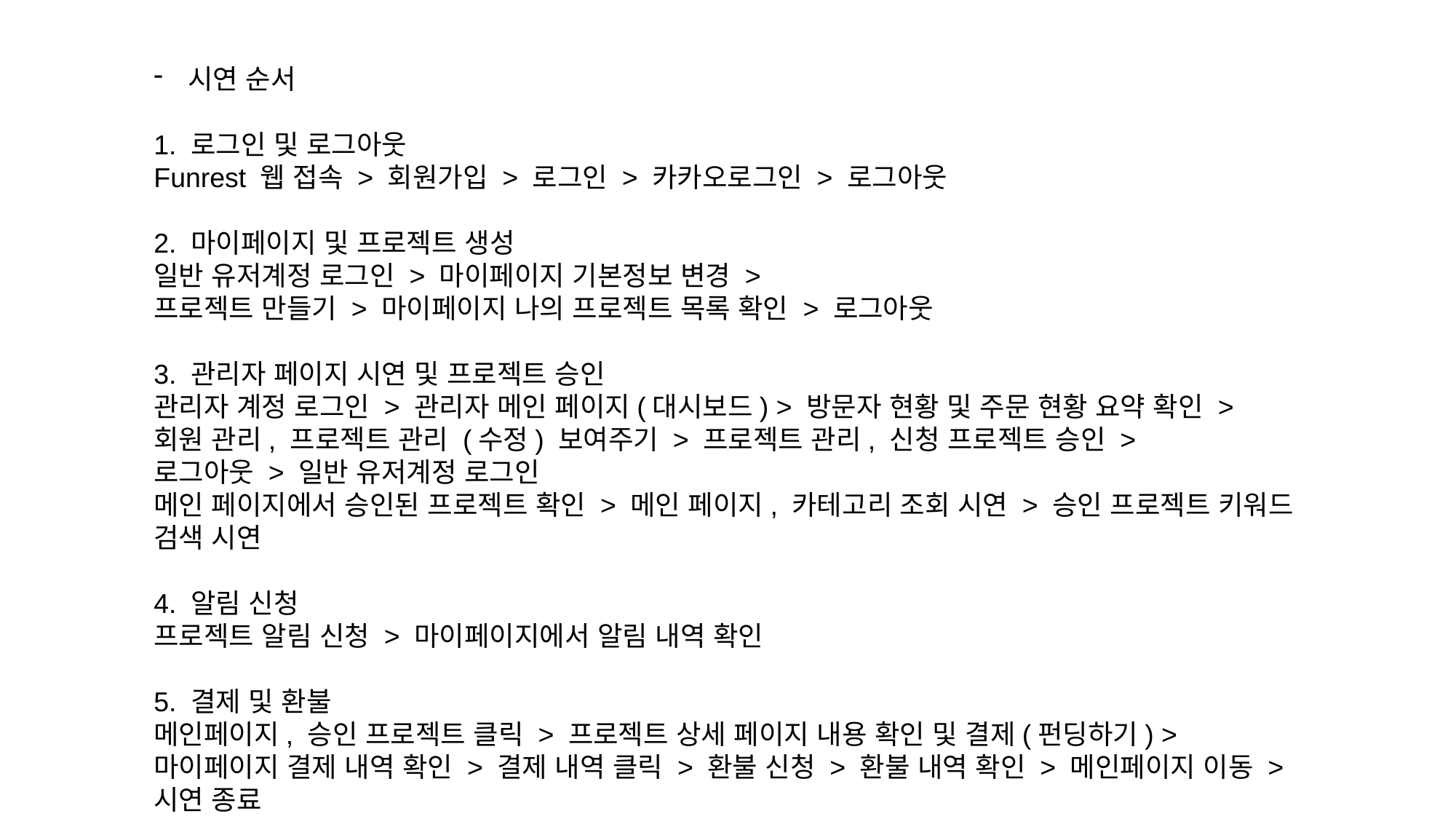

시연 순서

1. 로그인 및 로그아웃
Funrest 웹 접속 > 회원가입 > 로그인 > 카카오로그인 > 로그아웃
2. 마이페이지 및 프로젝트 생성
일반 유저계정 로그인 > 마이페이지 기본정보 변경 >
프로젝트 만들기 > 마이페이지 나의 프로젝트 목록 확인 > 로그아웃
3. 관리자 페이지 시연 및 프로젝트 승인
관리자 계정 로그인 > 관리자 메인 페이지(대시보드) > 방문자 현황 및 주문 현황 요약 확인 >
회원 관리, 프로젝트 관리 (수정) 보여주기 > 프로젝트 관리, 신청 프로젝트 승인 >
로그아웃 > 일반 유저계정 로그인
메인 페이지에서 승인된 프로젝트 확인 > 메인 페이지, 카테고리 조회 시연 > 승인 프로젝트 키워드 검색 시연
4. 알림 신청
프로젝트 알림 신청 > 마이페이지에서 알림 내역 확인
5. 결제 및 환불
메인페이지, 승인 프로젝트 클릭 > 프로젝트 상세 페이지 내용 확인 및 결제(펀딩하기) >
마이페이지 결제 내역 확인 > 결제 내역 클릭 > 환불 신청 > 환불 내역 확인 > 메인페이지 이동 > 시연 종료